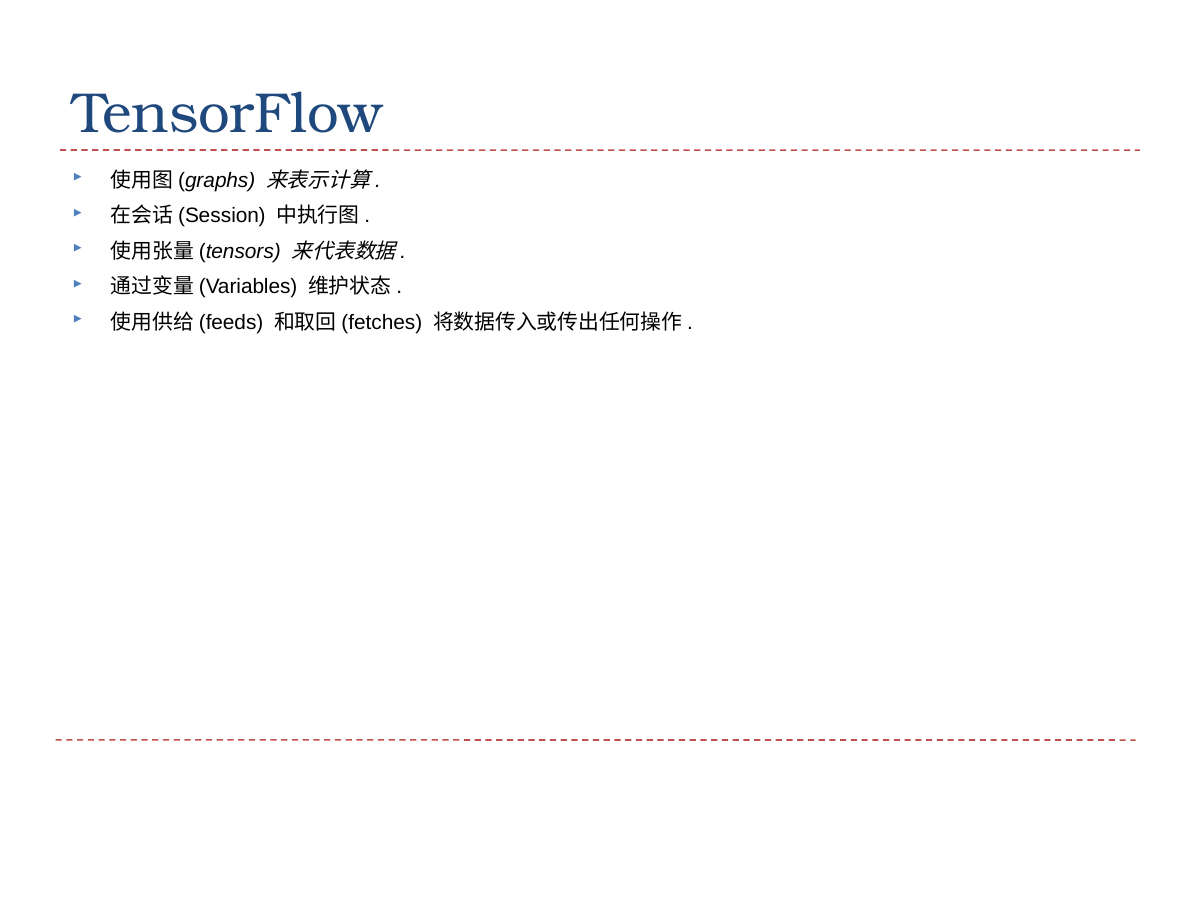

# TensorFlow
使用图(graphs) 来表示计算.
在会话(Session) 中执行图.
使用张量(tensors) 来代表数据.
通过变量(Variables) 维护状态.
使用供给(feeds) 和取回(fetches) 将数据传入或传出任何操作.